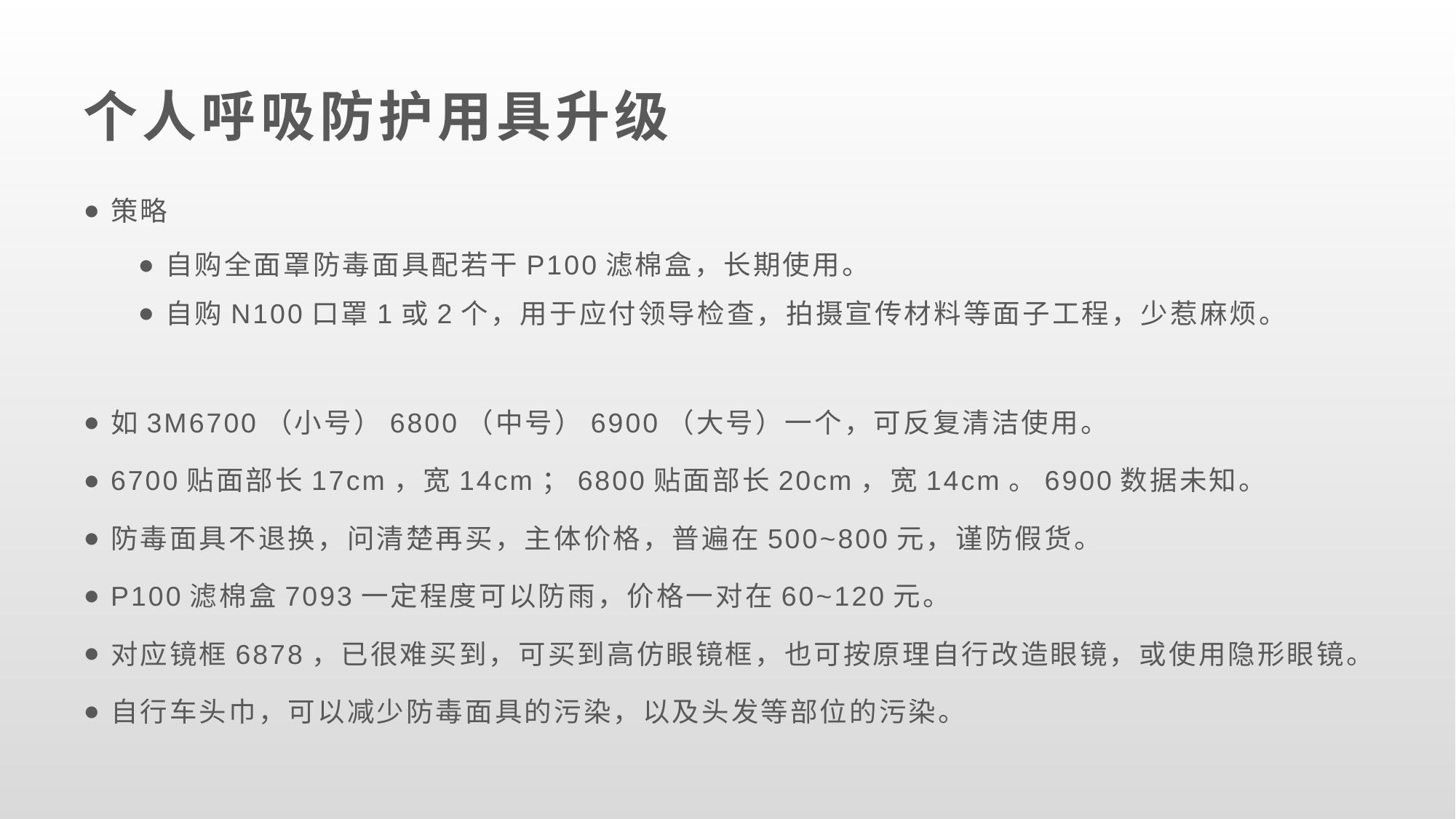

# 个人呼吸防护用具升级
策略
自购全面罩防毒面具配若干P100滤棉盒，长期使用。
自购N100口罩1或2个，用于应付领导检查，拍摄宣传材料等面子工程，少惹麻烦。

如3M6700（小号）6800（中号）6900（大号）一个，可反复清洁使用。
6700贴面部长17cm，宽14cm；6800贴面部长20cm，宽14cm。6900数据未知。
防毒面具不退换，问清楚再买，主体价格，普遍在500~800元，谨防假货。
P100滤棉盒7093一定程度可以防雨，价格一对在60~120元。
对应镜框6878，已很难买到，可买到高仿眼镜框，也可按原理自行改造眼镜，或使用隐形眼镜。
自行车头巾，可以减少防毒面具的污染，以及头发等部位的污染。